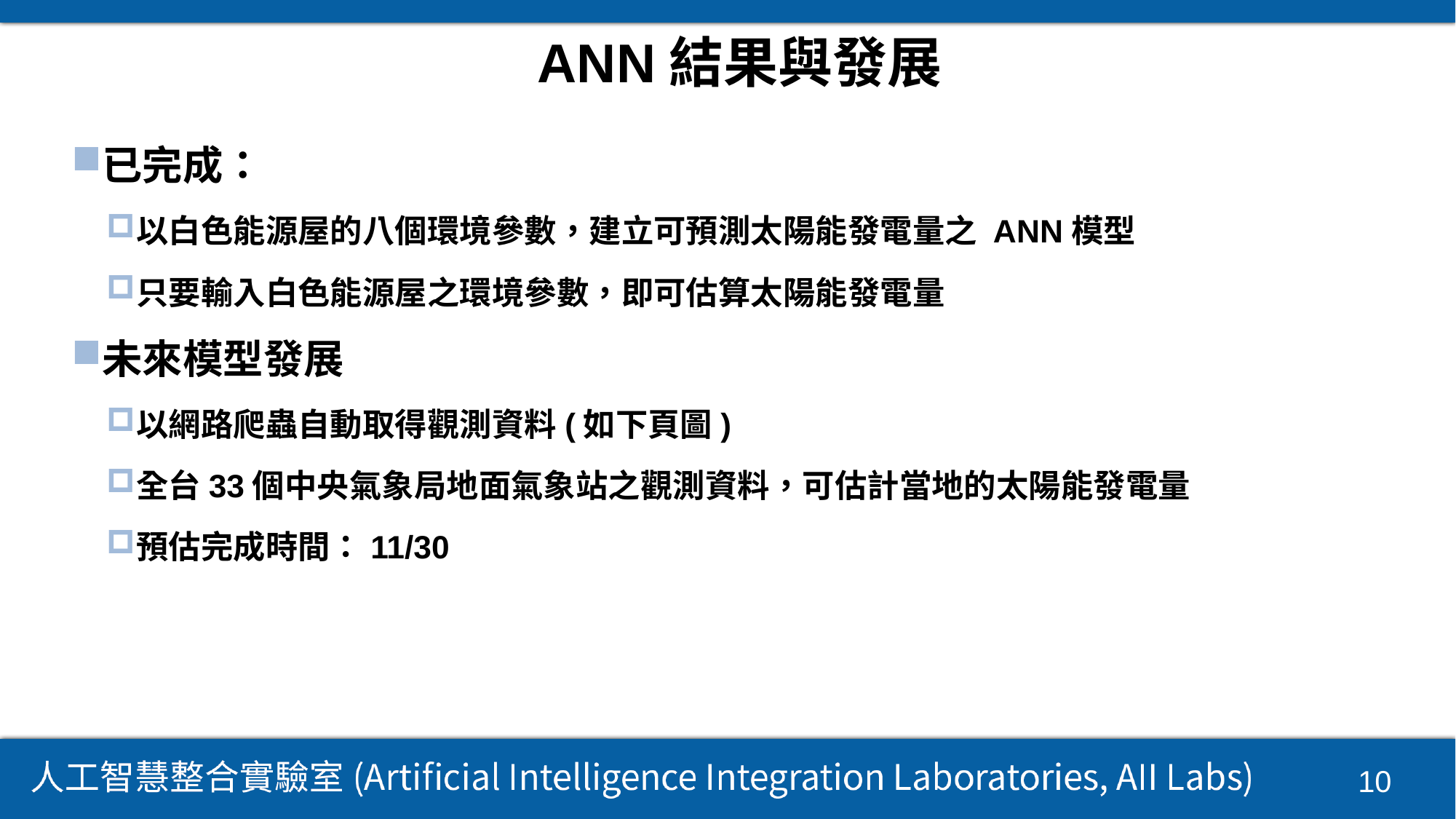

# ANN結果與發展
已完成：
以白色能源屋的八個環境參數，建立可預測太陽能發電量之 ANN模型
只要輸入白色能源屋之環境參數，即可估算太陽能發電量
未來模型發展
以網路爬蟲自動取得觀測資料(如下頁圖)
全台33個中央氣象局地面氣象站之觀測資料，可估計當地的太陽能發電量
預估完成時間：11/30